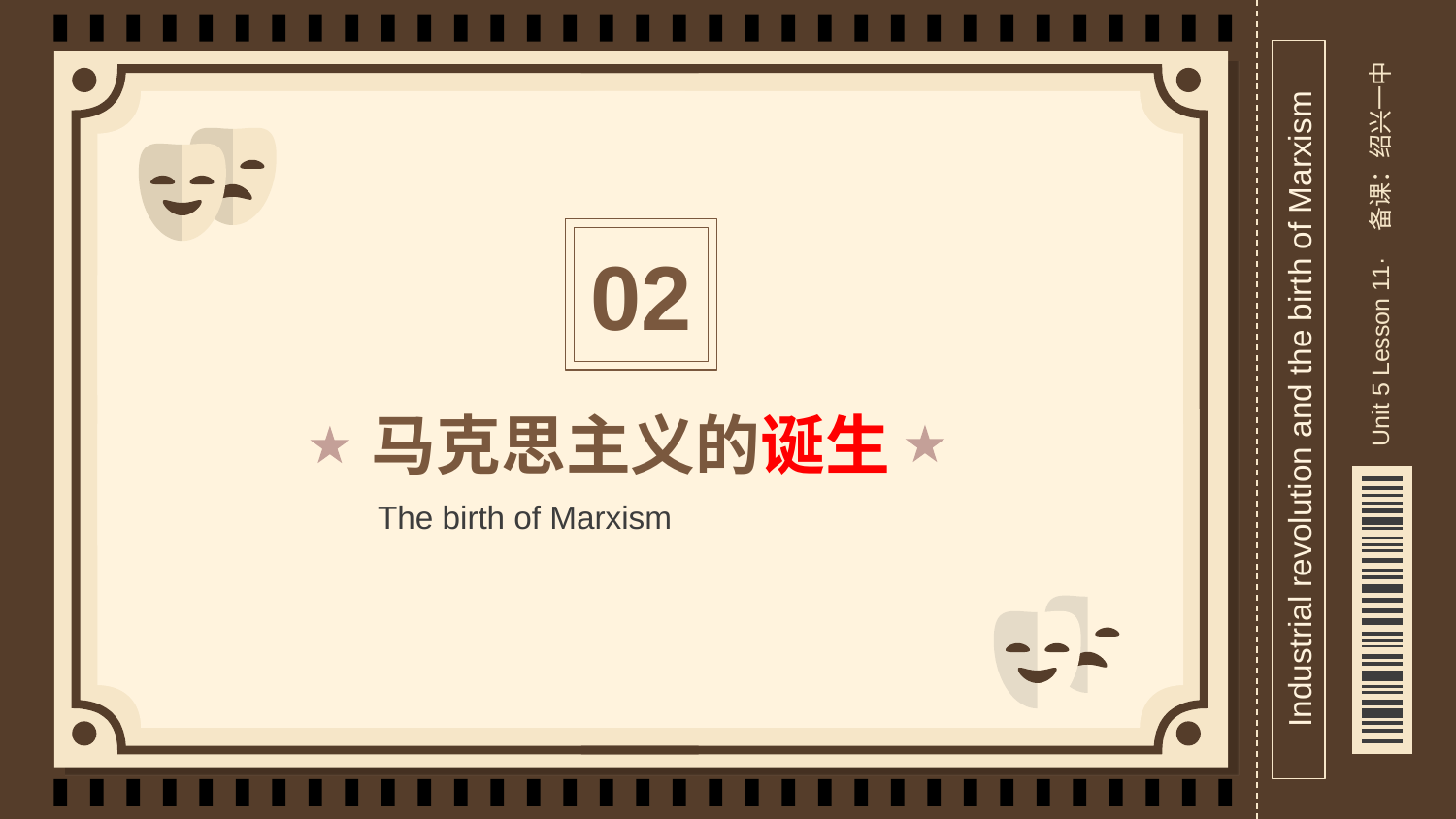

备课：绍兴一中

02

Unit 5 Lesson 11·
Industrial revolution and the birth of Marxism
# 马克思主义的诞生

The birth of Marxism